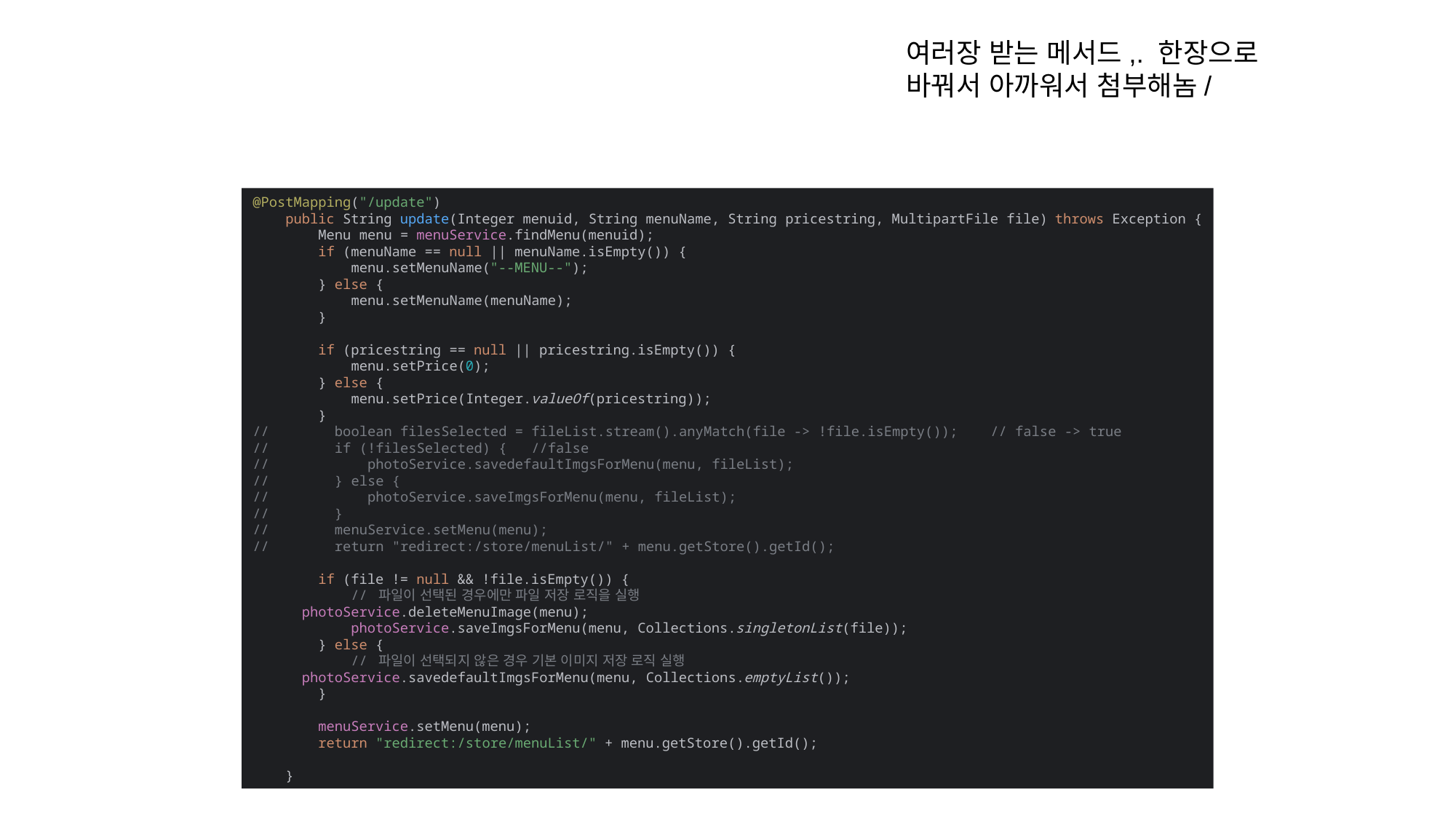

여러장 받는 메서드,. 한장으로 바꿔서 아까워서 첨부해놈/
@PostMapping("/update")
    public String update(Integer menuid, String menuName, String pricestring, MultipartFile file) throws Exception {
        Menu menu = menuService.findMenu(menuid);
        if (menuName == null || menuName.isEmpty()) {
            menu.setMenuName("--MENU--");
        } else {
            menu.setMenuName(menuName);
        }
        if (pricestring == null || pricestring.isEmpty()) {
            menu.setPrice(0);
        } else {
            menu.setPrice(Integer.valueOf(pricestring));
        }
//        boolean filesSelected = fileList.stream().anyMatch(file -> !file.isEmpty());    // false -> true
//        if (!filesSelected) {   //false
//            photoService.savedefaultImgsForMenu(menu, fileList);
//        } else {
//            photoService.saveImgsForMenu(menu, fileList);
//        }
//        menuService.setMenu(menu);
//        return "redirect:/store/menuList/" + menu.getStore().getId();
        if (file != null && !file.isEmpty()) {
            // 파일이 선택된 경우에만 파일 저장 로직을 실행
            photoService.deleteMenuImage(menu);
            photoService.saveImgsForMenu(menu, Collections.singletonList(file));
        } else {
            // 파일이 선택되지 않은 경우 기본 이미지 저장 로직 실행
            photoService.savedefaultImgsForMenu(menu, Collections.emptyList());
        }
        menuService.setMenu(menu);
        return "redirect:/store/menuList/" + menu.getStore().getId();
    }